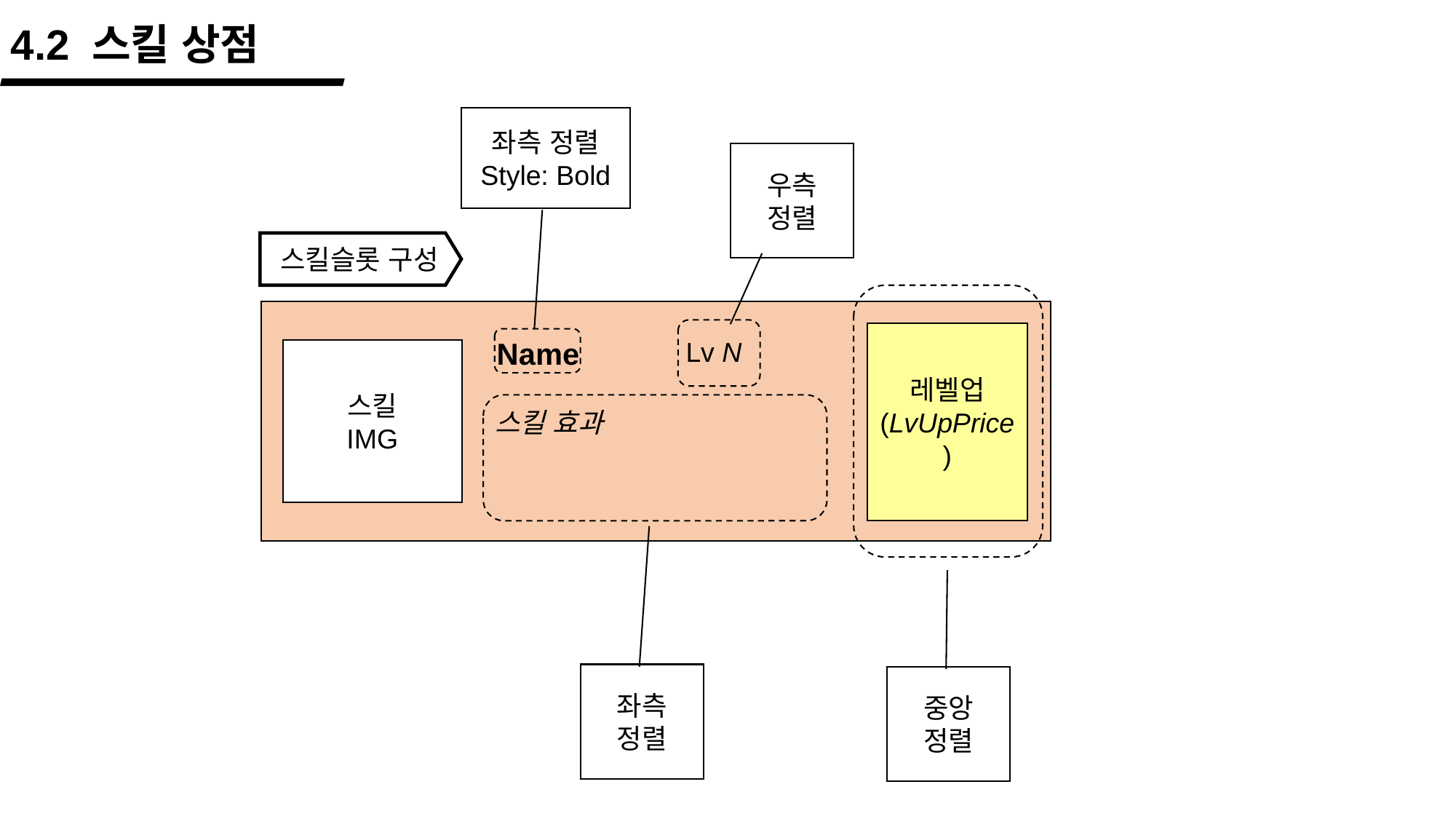

4.2 스킬 상점

좌측 정렬
Style: Bold
우측
정렬

스킬슬롯 구성

레벨업
(LvUpPrice)
Name
Lv N
스킬
IMG
스킬 효과

좌측
정렬
중앙
정렬